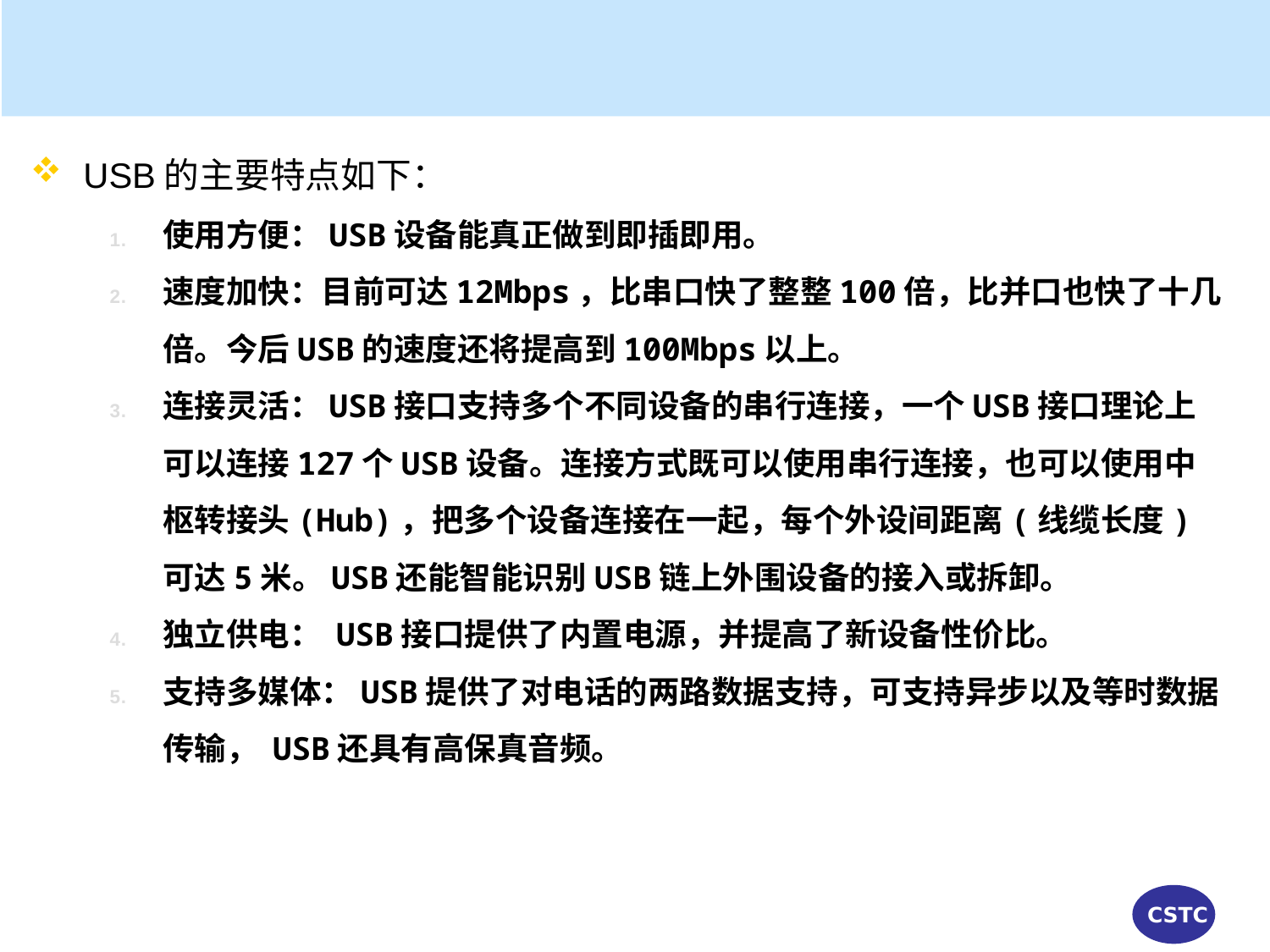

USB的主要特点如下：
使用方便：USB设备能真正做到即插即用。
速度加快：目前可达12Mbps，比串口快了整整100倍，比并口也快了十几倍。今后USB的速度还将提高到100Mbps以上。
连接灵活：USB接口支持多个不同设备的串行连接，一个USB接口理论上可以连接127个USB设备。连接方式既可以使用串行连接，也可以使用中枢转接头(Hub)，把多个设备连接在一起，每个外设间距离(线缆长度)可达5米。USB还能智能识别USB链上外围设备的接入或拆卸。
独立供电： USB接口提供了内置电源，并提高了新设备性价比。
支持多媒体：USB提供了对电话的两路数据支持，可支持异步以及等时数据传输， USB还具有高保真音频。